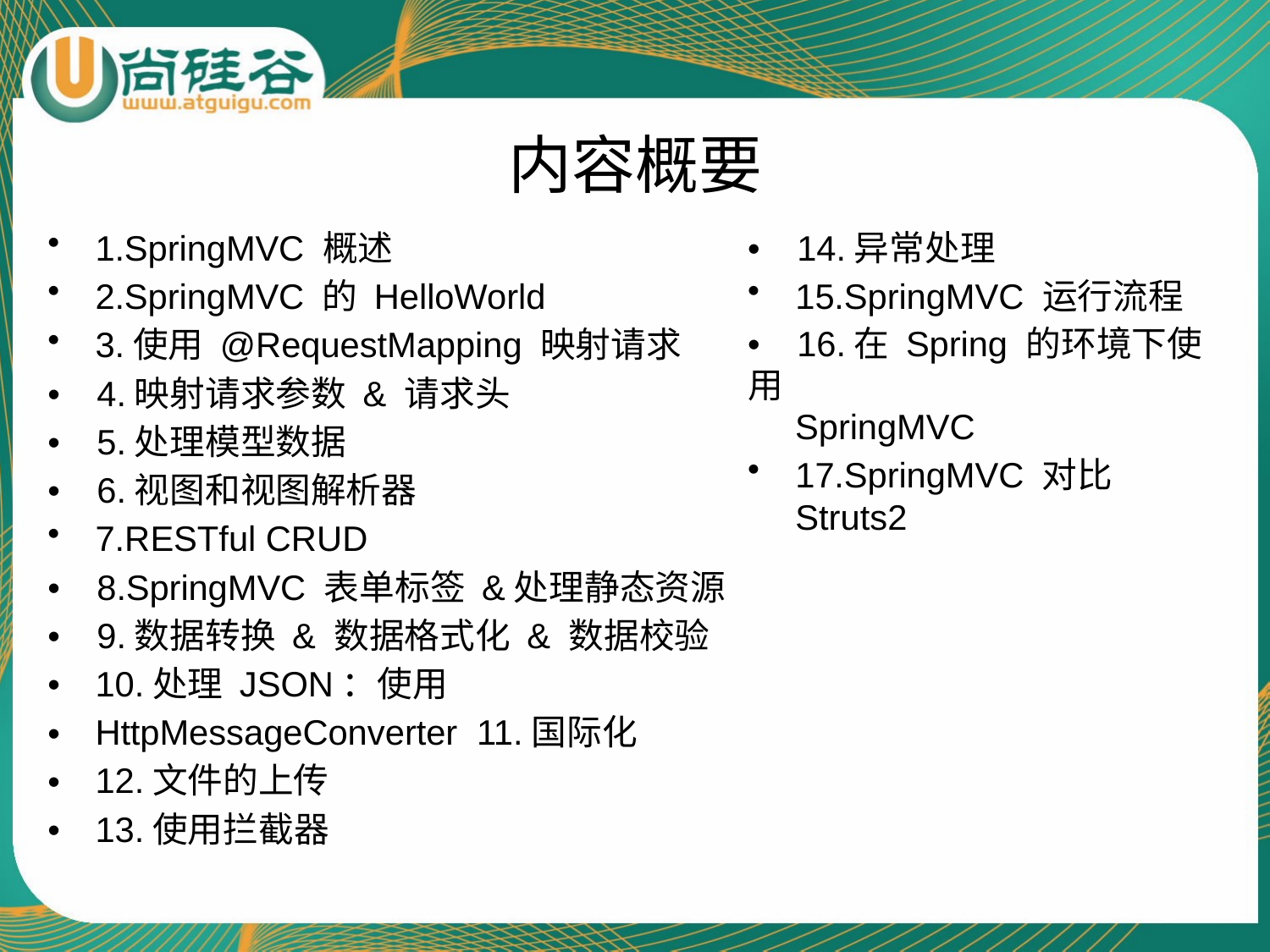

# 内容概要
1.SpringMVC 概述
2.SpringMVC 的 HelloWorld
3.使用 @RequestMapping 映射请求
•	4.映射请求参数 & 请求头
•	5.处理模型数据
•	6.视图和视图解析器
7.RESTful CRUD
•	8.SpringMVC 表单标签 &处理静态资源
•	9.数据转换 & 数据格式化 & 数据校验
•
•
•
•
•	14.异常处理
15.SpringMVC 运行流程
•	16.在 Spring 的环境下使用
SpringMVC
17.SpringMVC 对比 Struts2
10.处理 JSON：使用 HttpMessageConverter  11.国际化
12.文件的上传
13.使用拦截器